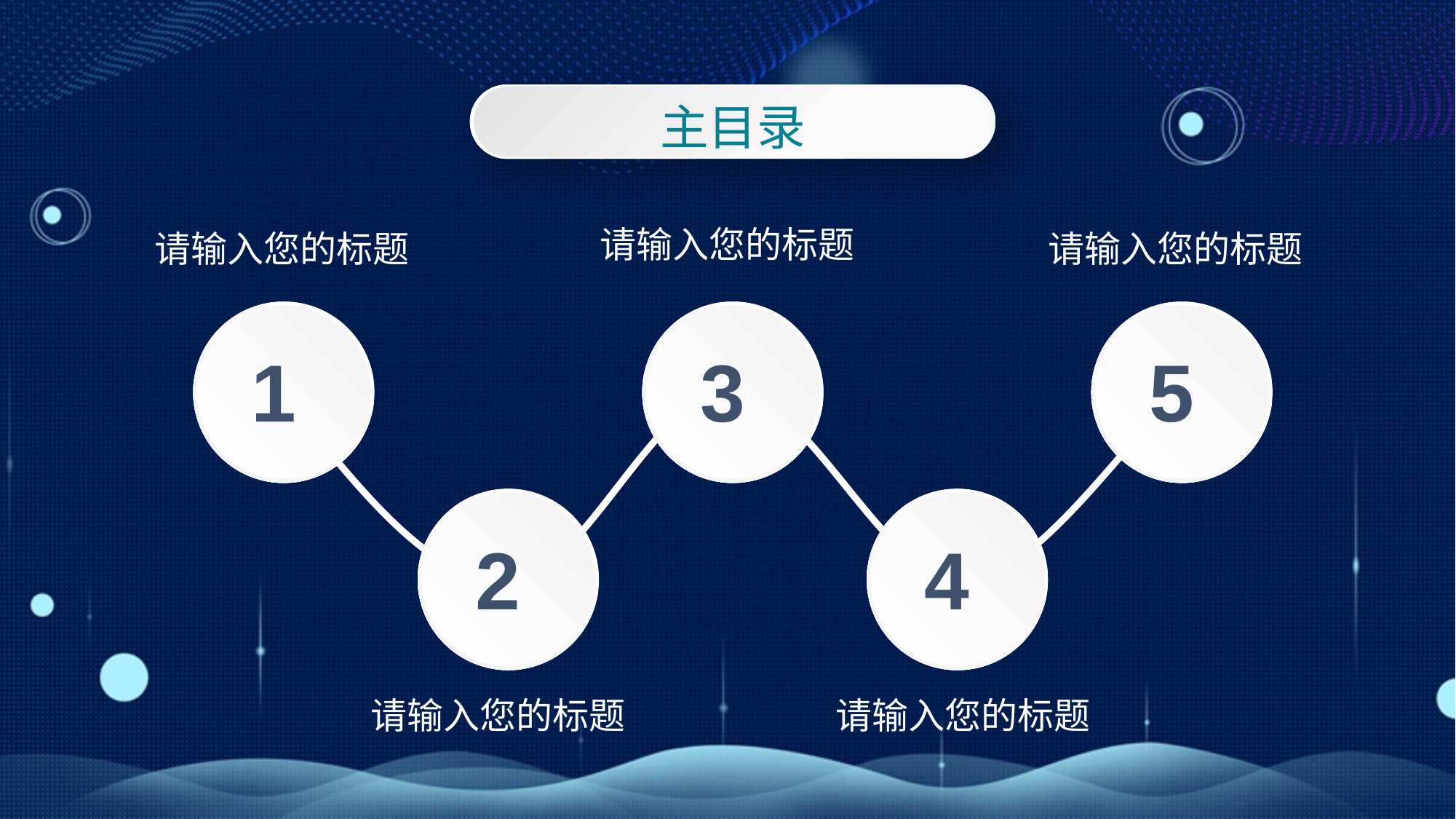

主目录
请输入您的标题
请输入您的标题
请输入您的标题

1

3

5

2

4
请输入您的标题
请输入您的标题